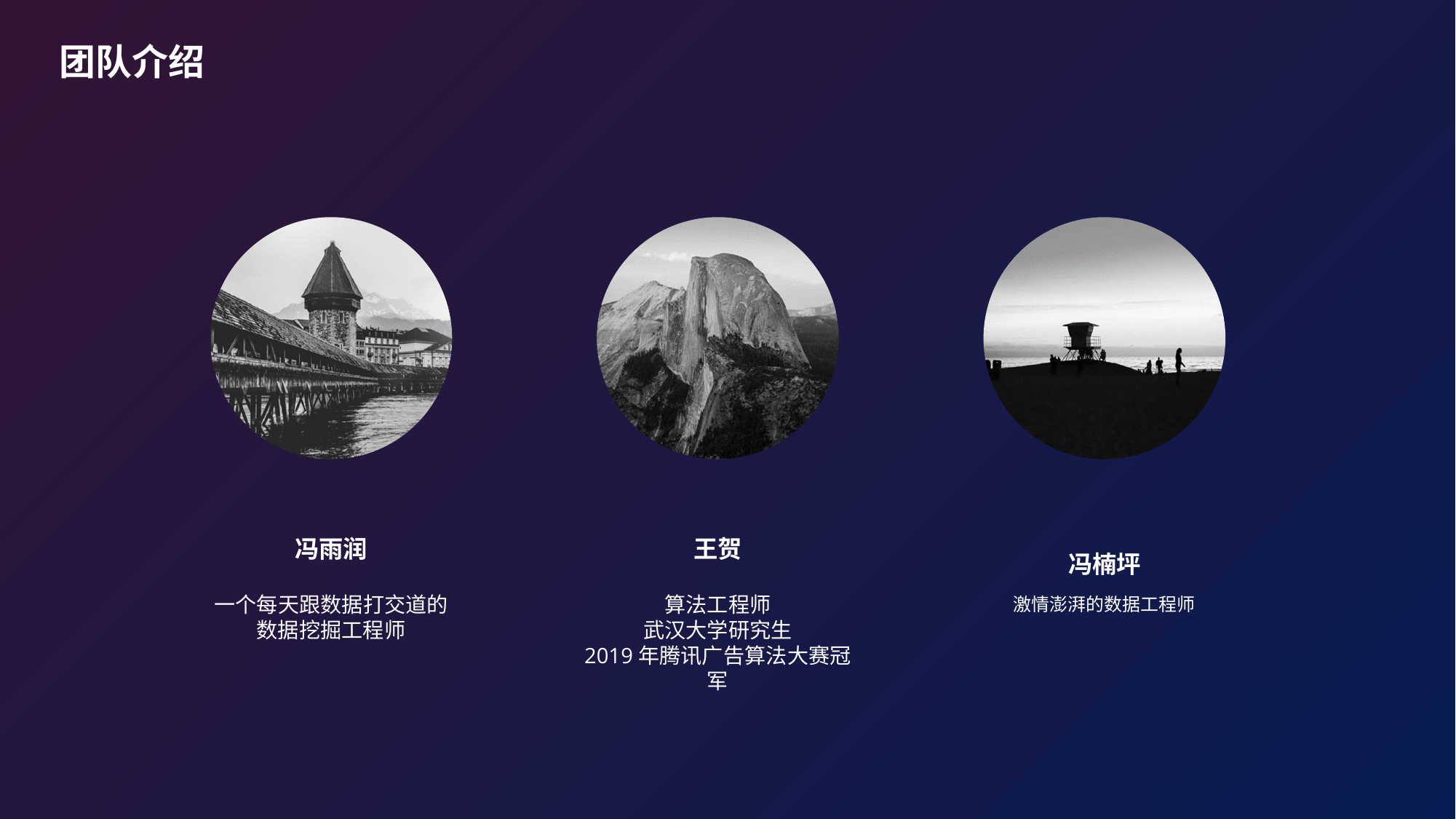

团队介绍

冯雨润
一个每天跟数据打交道的
数据挖掘工程师

王贺
算法工程师
武汉大学研究生
2019年腾讯广告算法大赛冠军
冯楠坪
激情澎湃的数据工程师